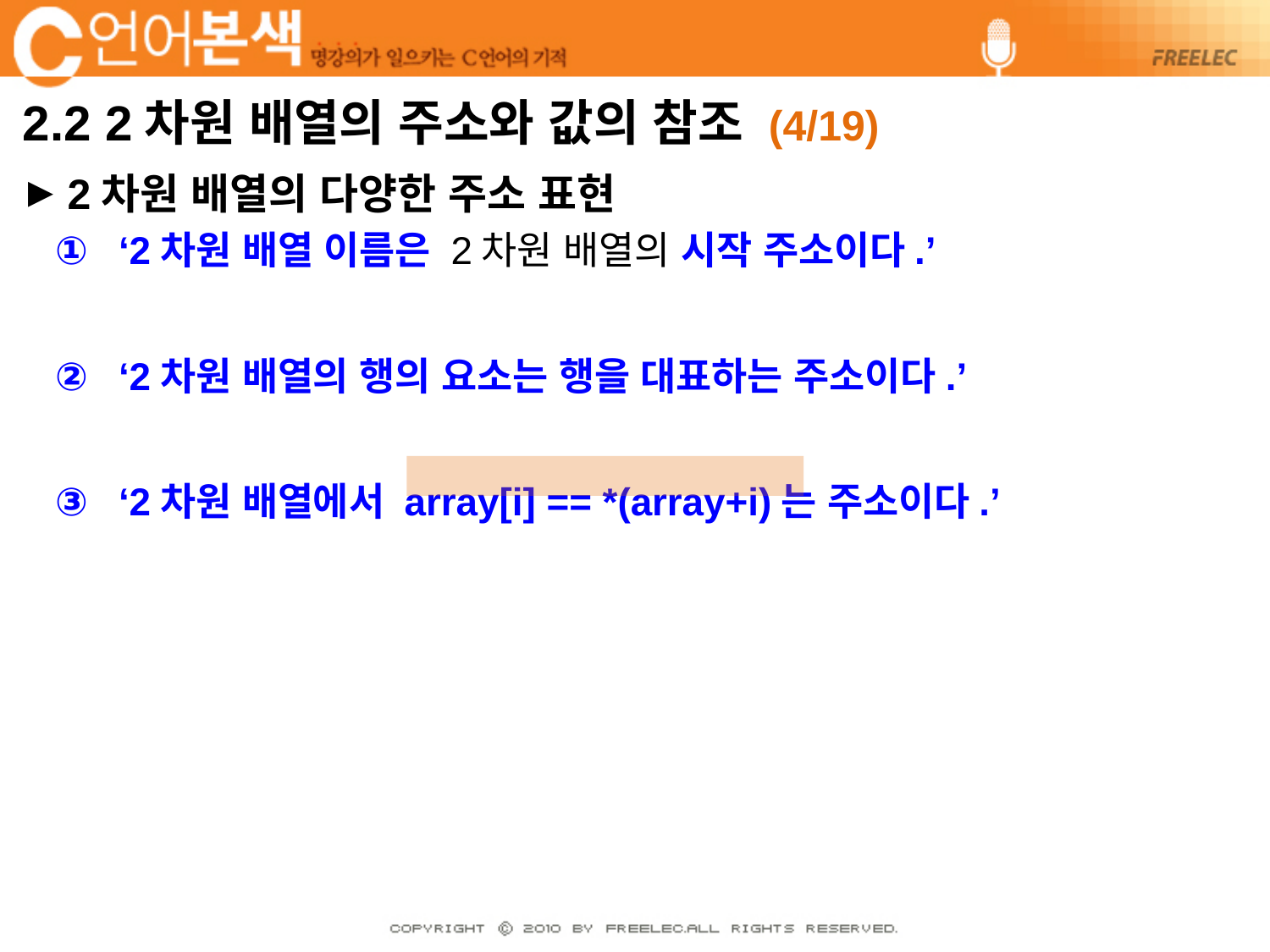

# 2.2 2차원 배열의 주소와 값의 참조 (4/19)
2차원 배열의 다양한 주소 표현
‘2차원 배열 이름은 2차원 배열의 시작 주소이다.’

‘2차원 배열의 행의 요소는 행을 대표하는 주소이다.’

‘2차원 배열에서 array[i] == *(array+i)는 주소이다.’